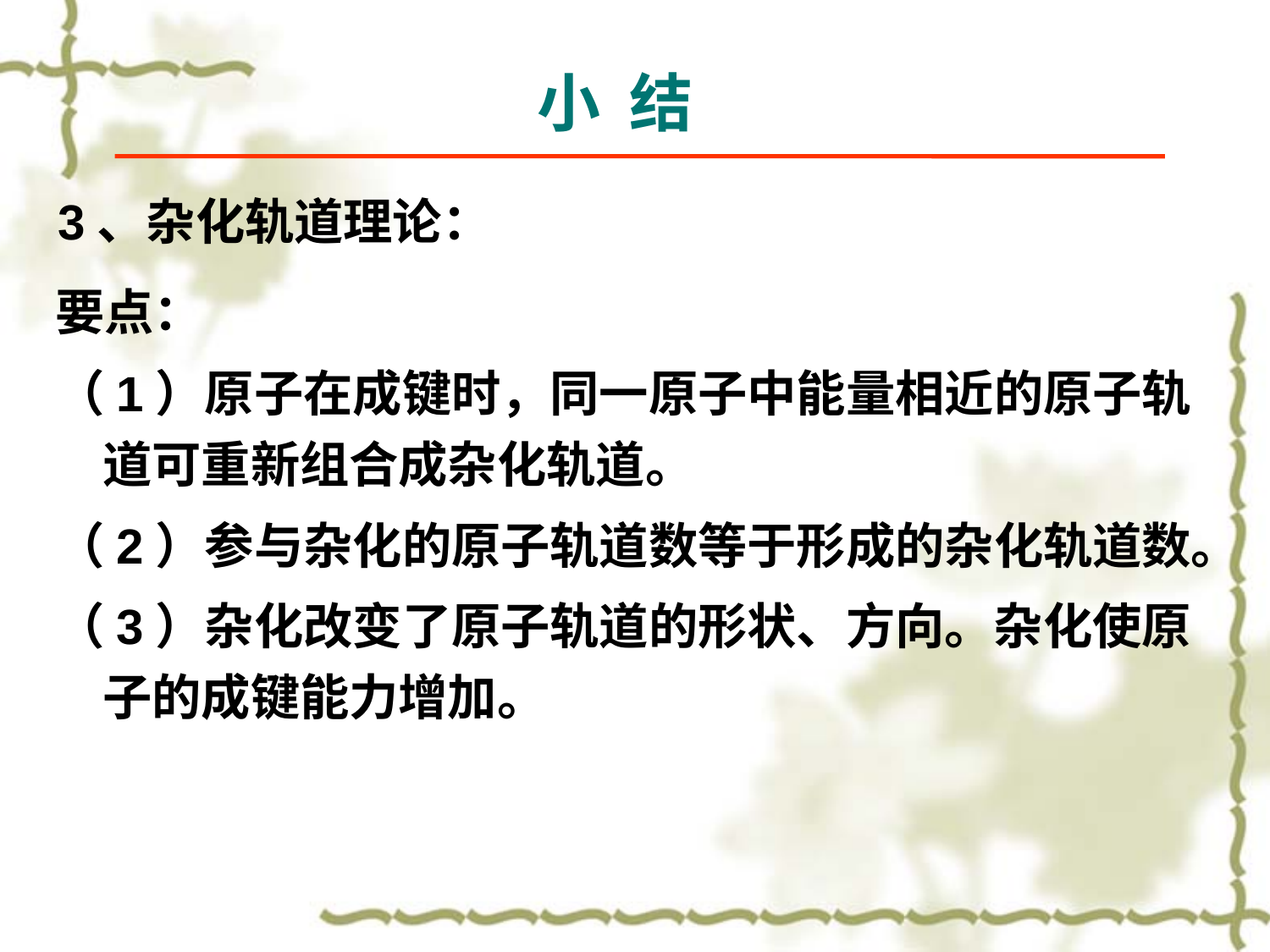

小  结

# 3、杂化轨道理论：
要点：
（1）原子在成键时，同一原子中能量相近的原子轨道可重新组合成杂化轨道。
（2）参与杂化的原子轨道数等于形成的杂化轨道数。
（3）杂化改变了原子轨道的形状、方向。杂化使原子的成键能力增加。